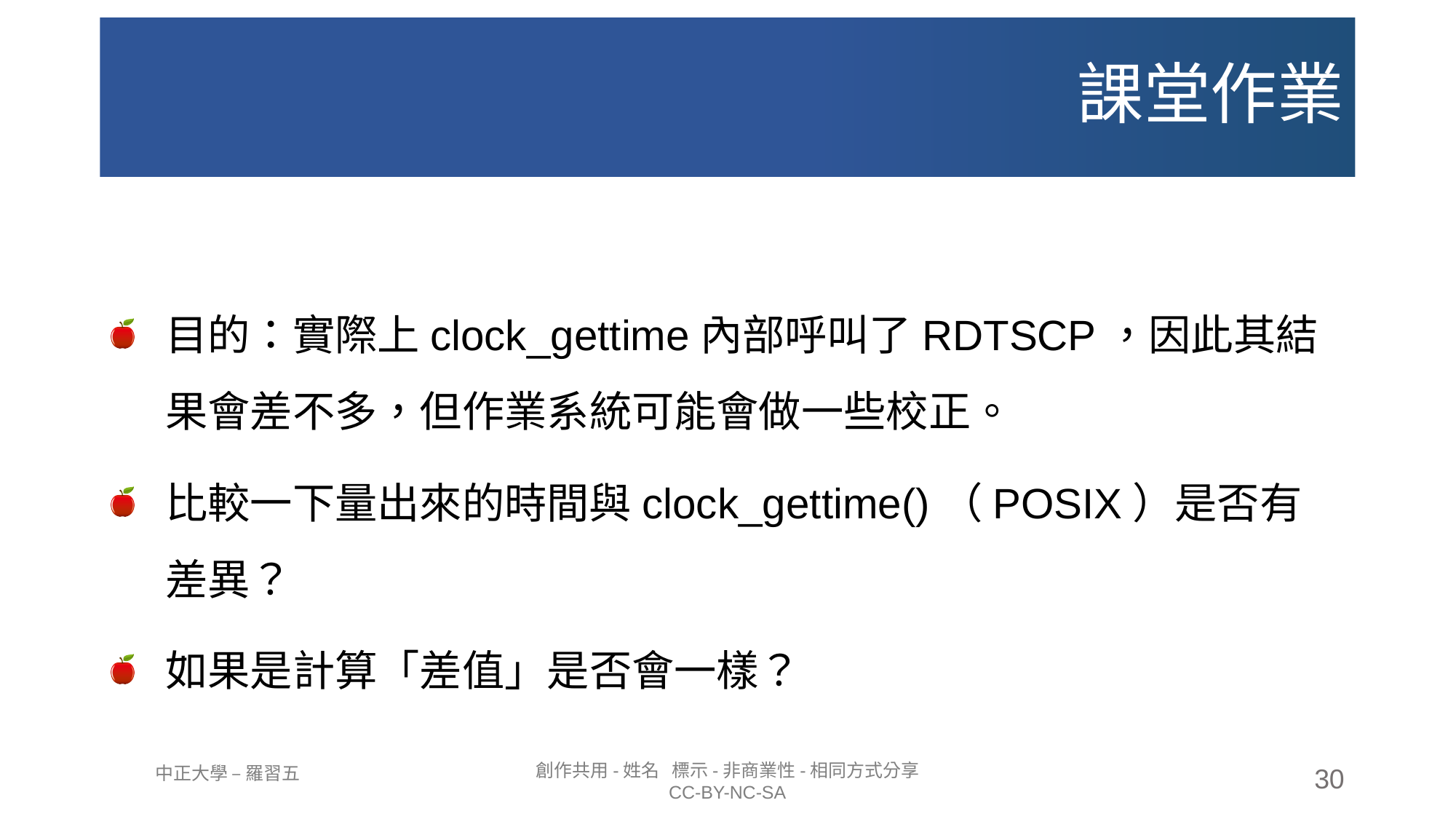

# 課堂作業
目的：實際上clock_gettime內部呼叫了RDTSCP，因此其結果會差不多，但作業系統可能會做一些校正。
比較一下量出來的時間與clock_gettime()（POSIX）是否有差異？
如果是計算「差值」是否會一樣？